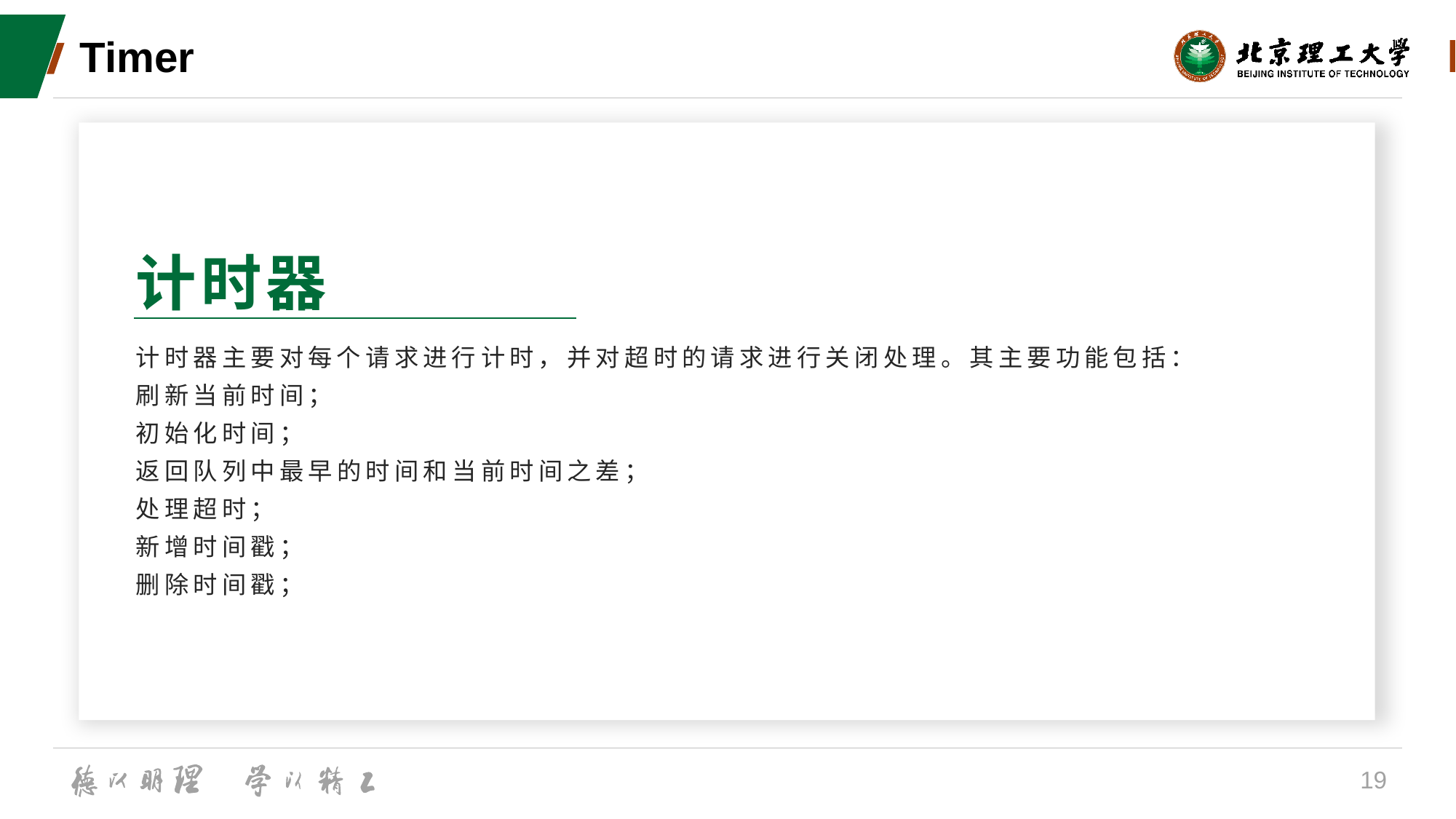

# Timer

计时器
计时器主要对每个请求进行计时，并对超时的请求进行关闭处理。其主要功能包括：
刷新当前时间；
初始化时间；
返回队列中最早的时间和当前时间之差；
处理超时；
新增时间戳；
删除时间戳；